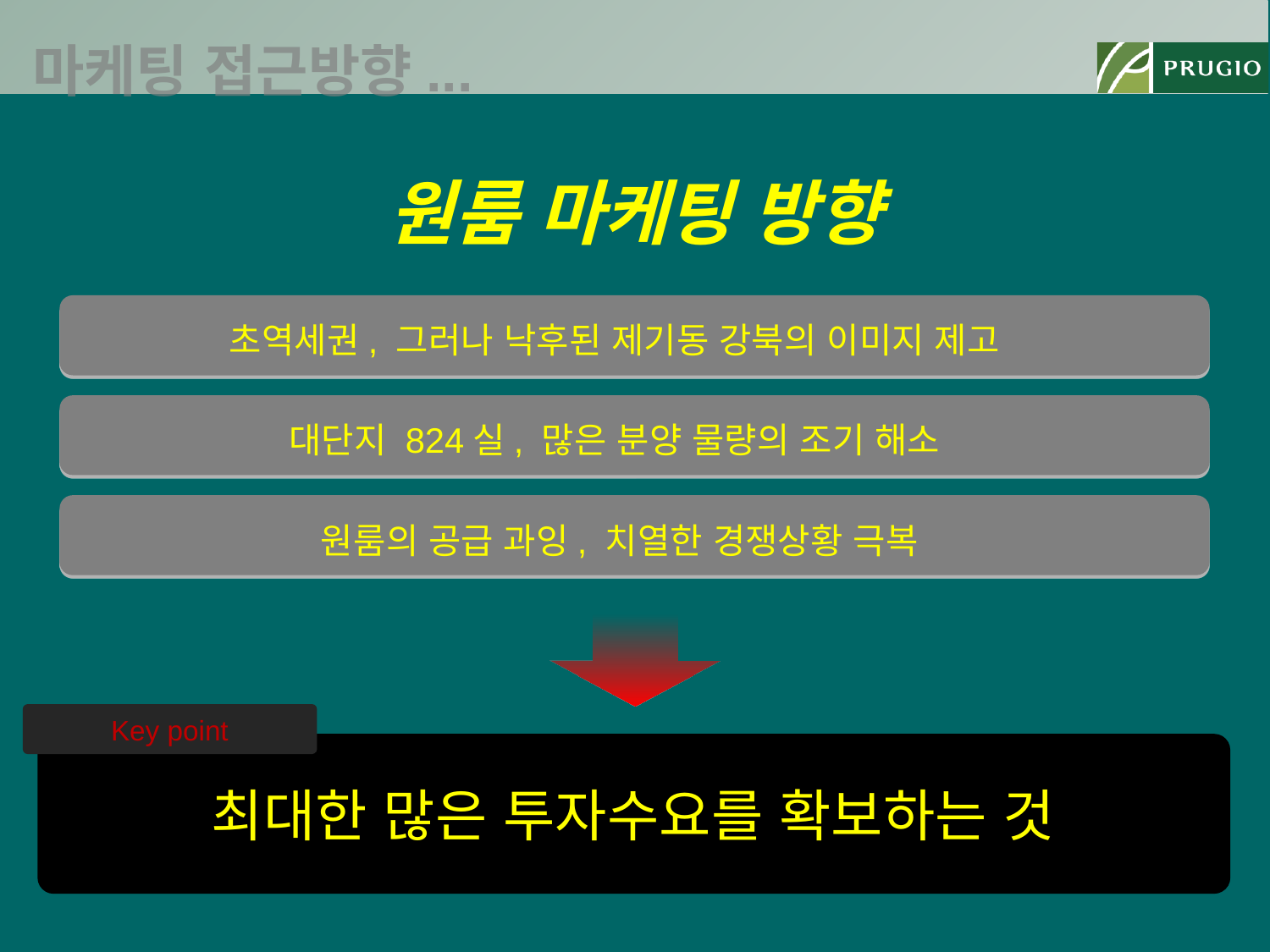

마케팅 접근방향...
원룸 마케팅 방향
초역세권, 그러나 낙후된 제기동 강북의 이미지 제고
대단지 824실, 많은 분양 물량의 조기 해소
원룸의 공급 과잉, 치열한 경쟁상황 극복

Key point
최대한 많은 투자수요를 확보하는 것